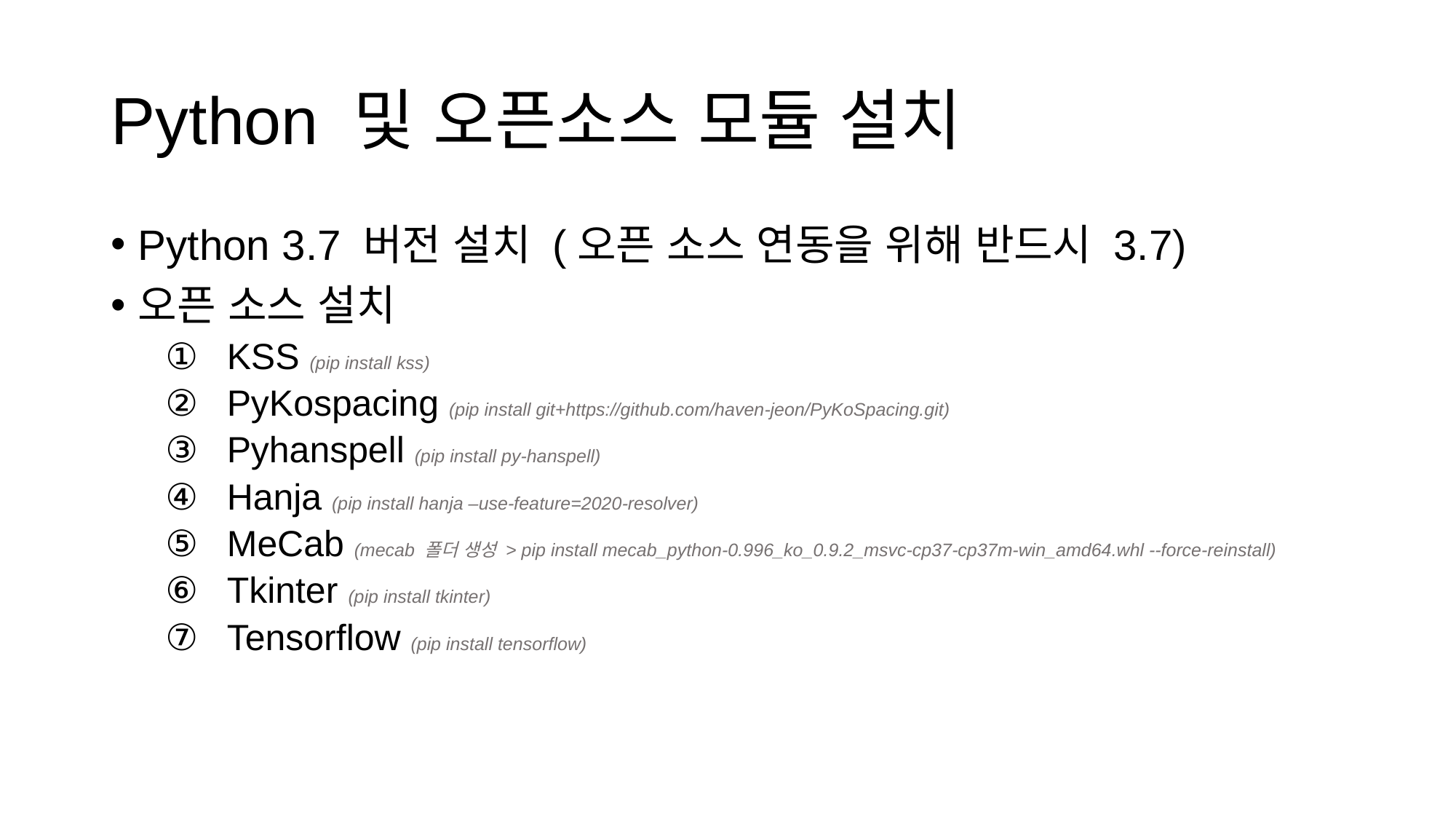

# Python 및 오픈소스 모듈 설치
Python 3.7 버전 설치 (오픈 소스 연동을 위해 반드시 3.7)
오픈 소스 설치
KSS (pip install kss)
PyKospacing (pip install git+https://github.com/haven-jeon/PyKoSpacing.git)
Pyhanspell (pip install py-hanspell)
Hanja (pip install hanja –use-feature=2020-resolver)
MeCab (mecab 폴더 생성 > pip install mecab_python-0.996_ko_0.9.2_msvc-cp37-cp37m-win_amd64.whl --force-reinstall)
Tkinter (pip install tkinter)
Tensorflow (pip install tensorflow)